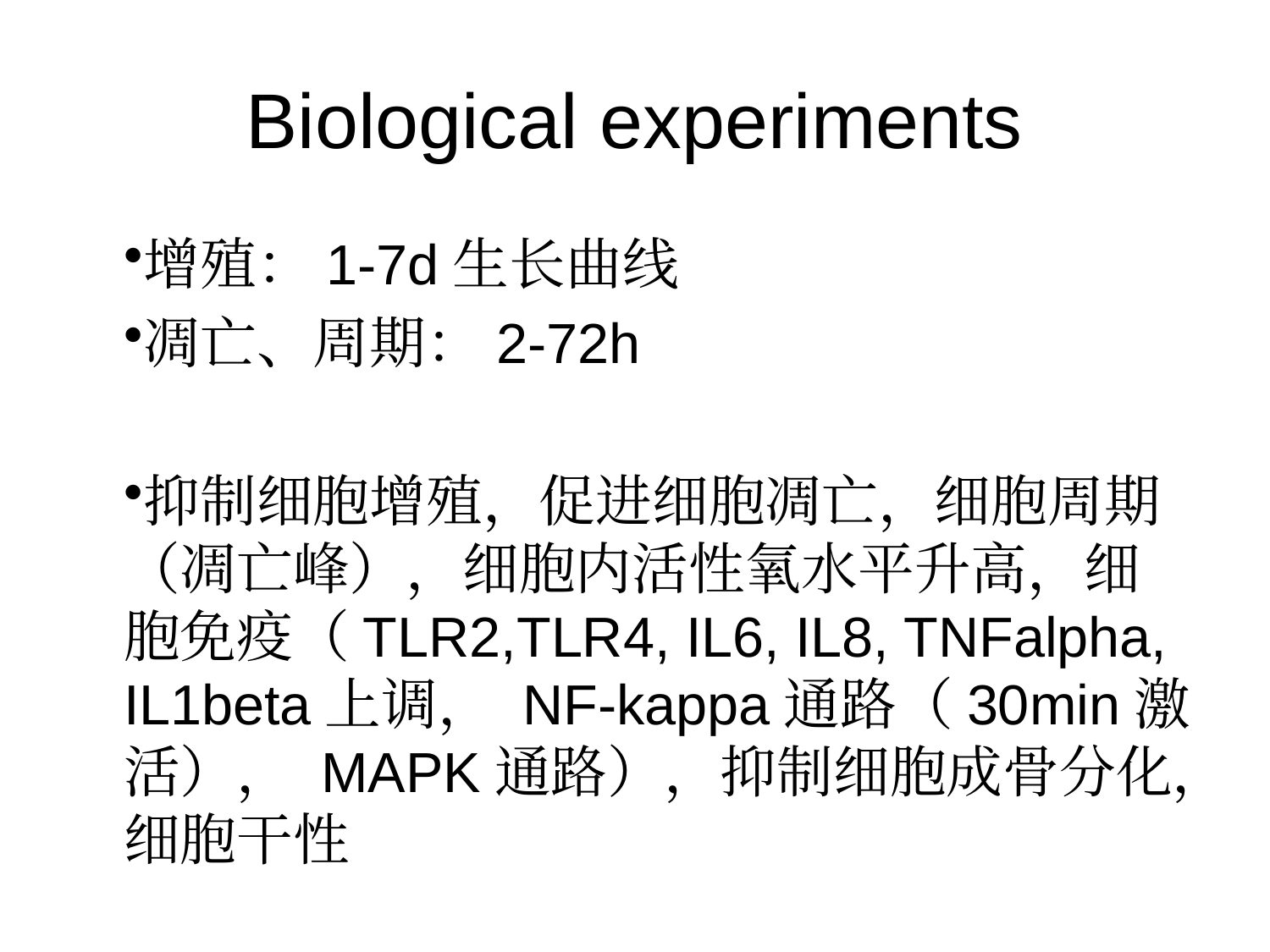

# Biological experiments
增殖：1-7d生长曲线
凋亡、周期：2-72h

抑制细胞增殖，促进细胞凋亡，细胞周期（凋亡峰），细胞内活性氧水平升高，细胞免疫（TLR2,TLR4, IL6, IL8, TNFalpha, IL1beta上调， NF-kappa通路（30min激活）， MAPK通路），抑制细胞成骨分化，细胞干性

3